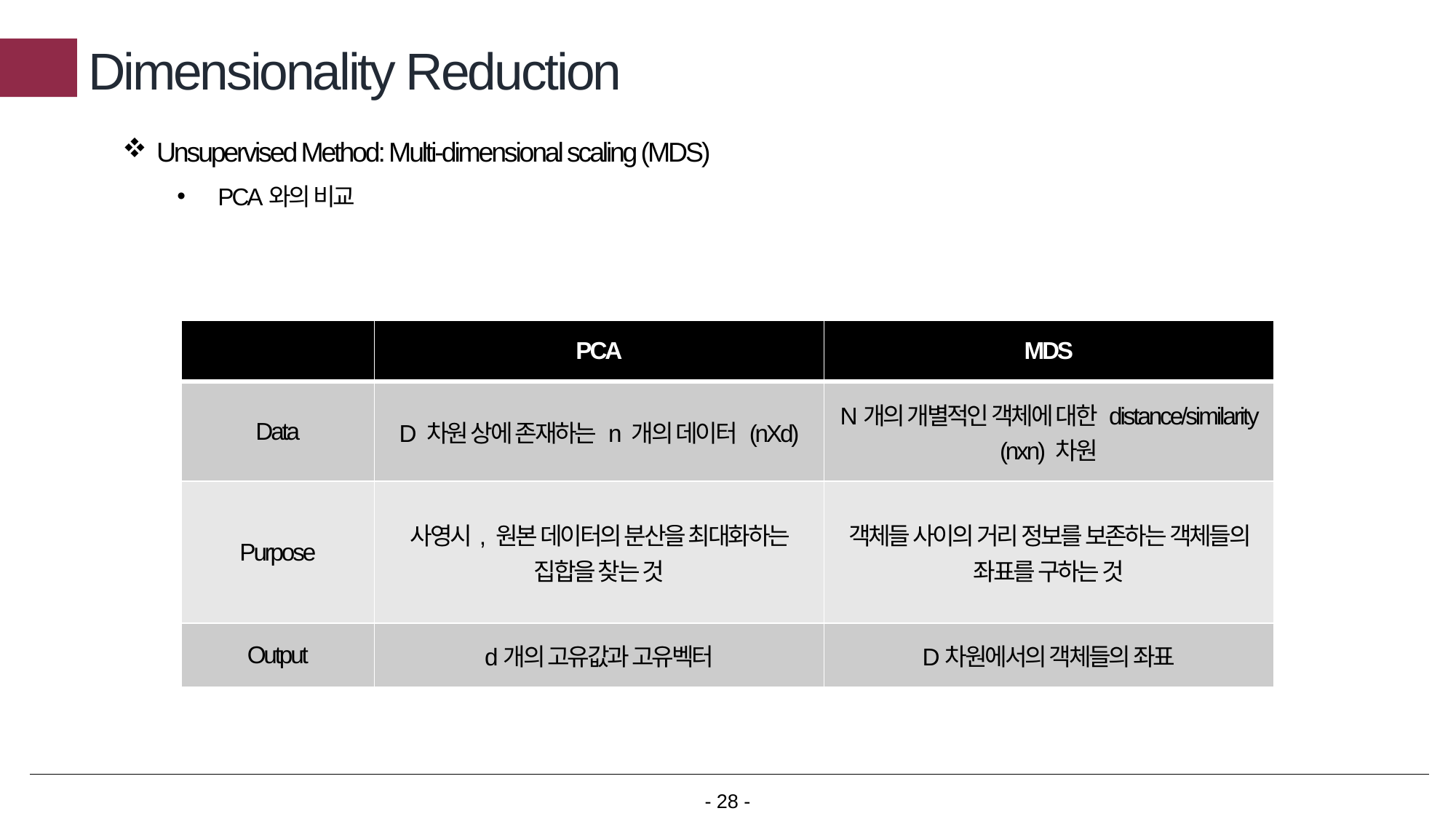

# Dimensionality Reduction
Unsupervised Method: Multi-dimensional scaling (MDS)
PCA와의 비교
|  | PCA | MDS |
| --- | --- | --- |
| Data | D 차원 상에 존재하는 n 개의 데이터 (nXd) | N개의 개별적인 객체에 대한 distance/similarity (nxn) 차원 |
| Purpose | 사영시, 원본 데이터의 분산을 최대화하는 집합을 찾는 것 | 객체들 사이의 거리 정보를 보존하는 객체들의 좌표를 구하는 것 |
| Output | d개의 고유값과 고유벡터 | D차원에서의 객체들의 좌표 |